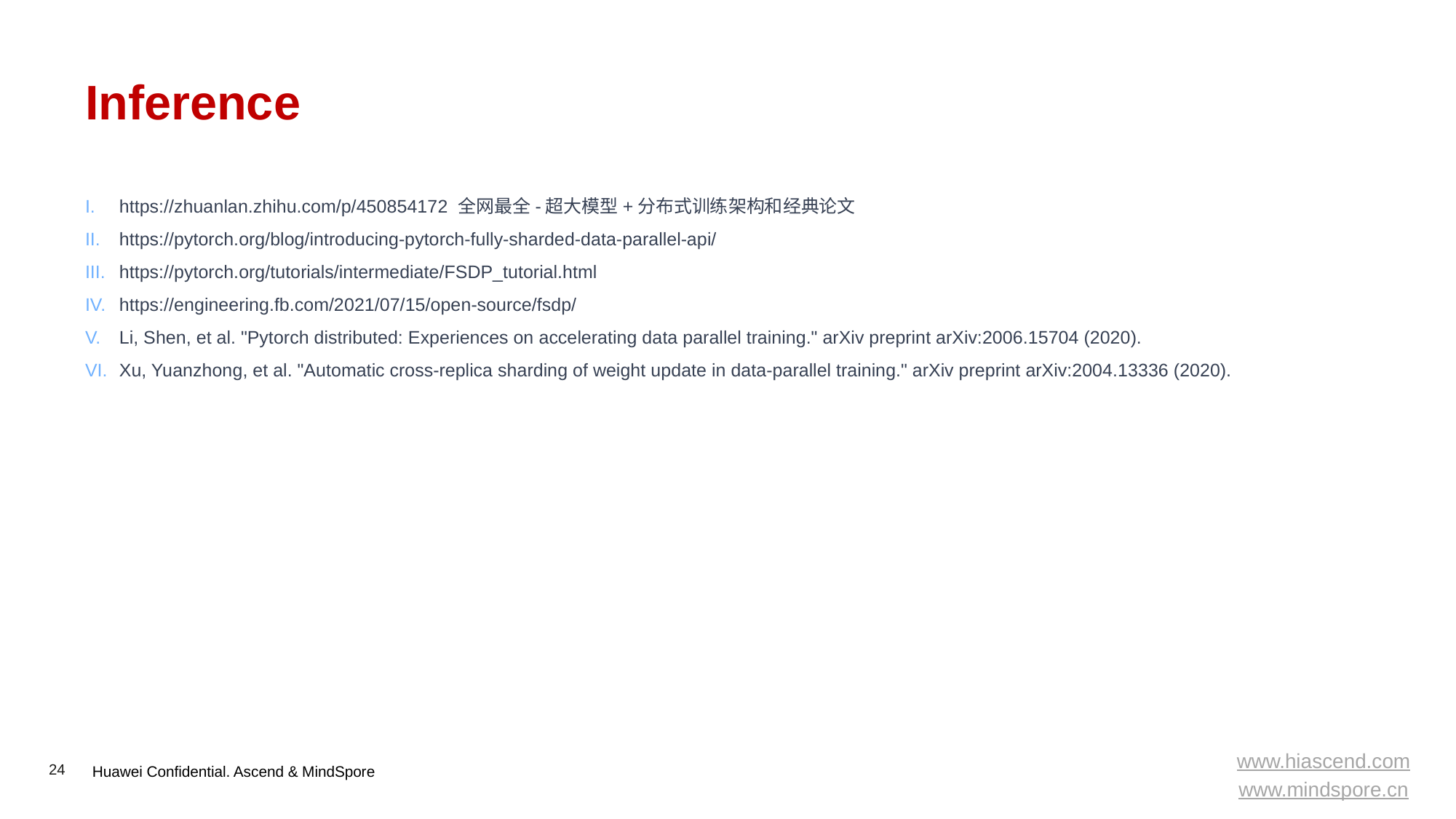

# Inference
https://zhuanlan.zhihu.com/p/450854172 全网最全-超大模型+分布式训练架构和经典论文
https://pytorch.org/blog/introducing-pytorch-fully-sharded-data-parallel-api/
https://pytorch.org/tutorials/intermediate/FSDP_tutorial.html
https://engineering.fb.com/2021/07/15/open-source/fsdp/
Li, Shen, et al. "Pytorch distributed: Experiences on accelerating data parallel training." arXiv preprint arXiv:2006.15704 (2020).
Xu, Yuanzhong, et al. "Automatic cross-replica sharding of weight update in data-parallel training." arXiv preprint arXiv:2004.13336 (2020).